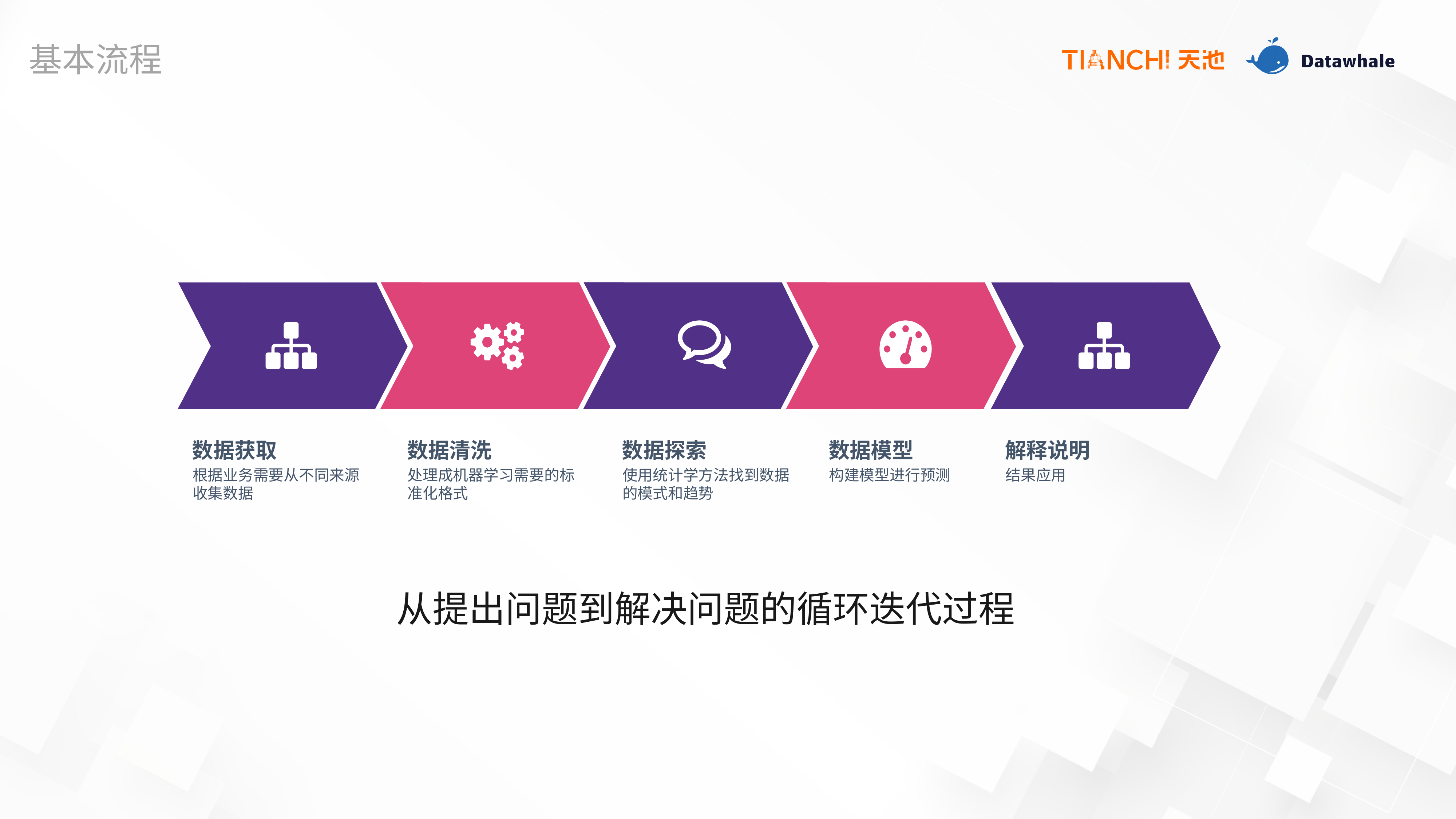

基本流程

数据获取
数据清洗
数据探索
数据模型
解释说明
根据业务需要从不同来源收集数据
处理成机器学习需要的标准化格式
使用统计学方法找到数据的模式和趋势
构建模型进行预测
结果应用
从提出问题到解决问题的循环迭代过程